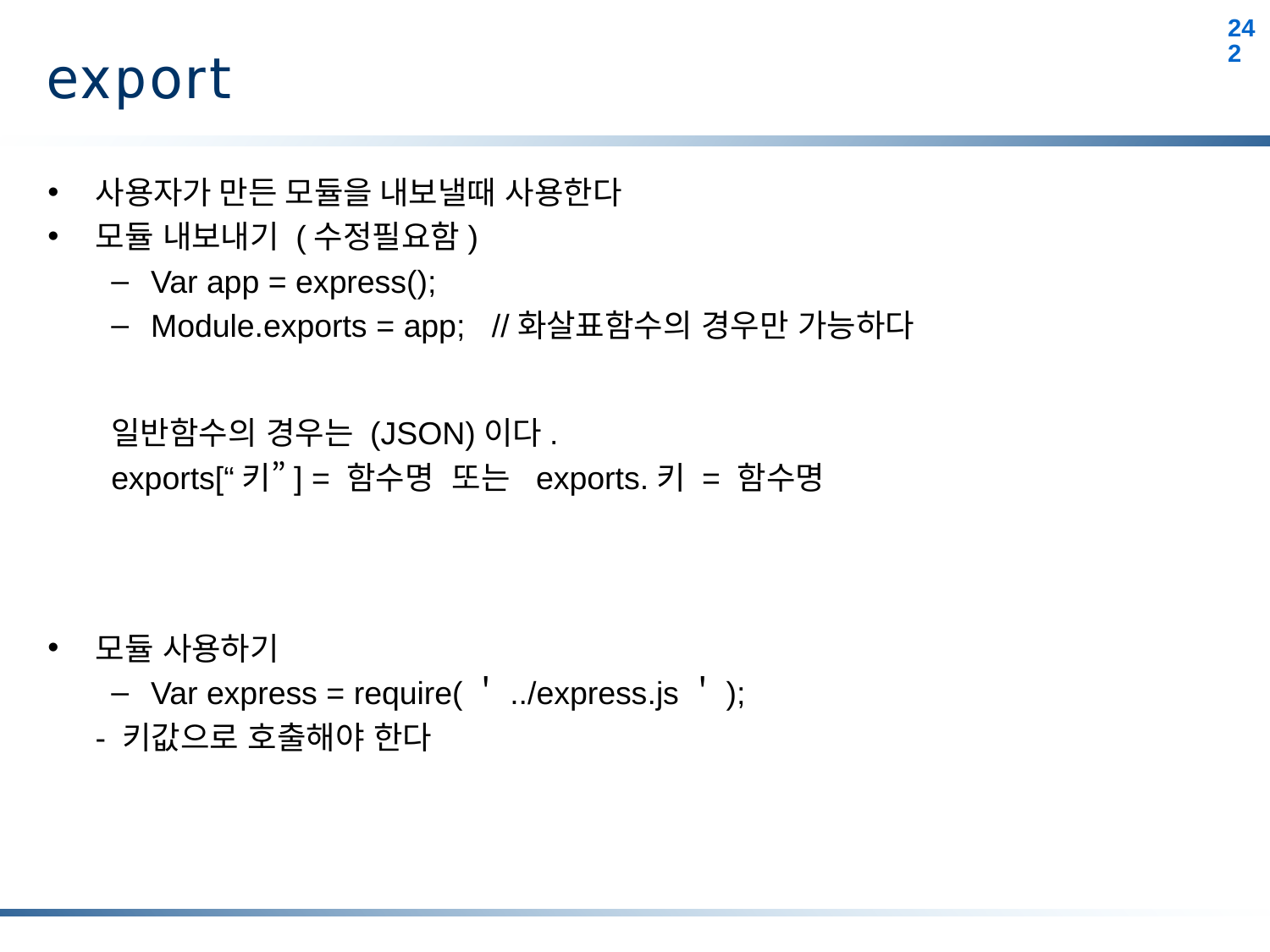

# export
사용자가 만든 모듈을 내보낼때 사용한다
모듈 내보내기 (수정필요함)
Var app = express();
Module.exports = app;   //화살표함수의 경우만 가능하다

일반함수의 경우는 (JSON)이다.
exports[“키”] = 함수명  또는  exports.키 = 함수명

모듈 사용하기
Var express = require(＇../express.js＇);
	- 키값으로 호출해야 한다